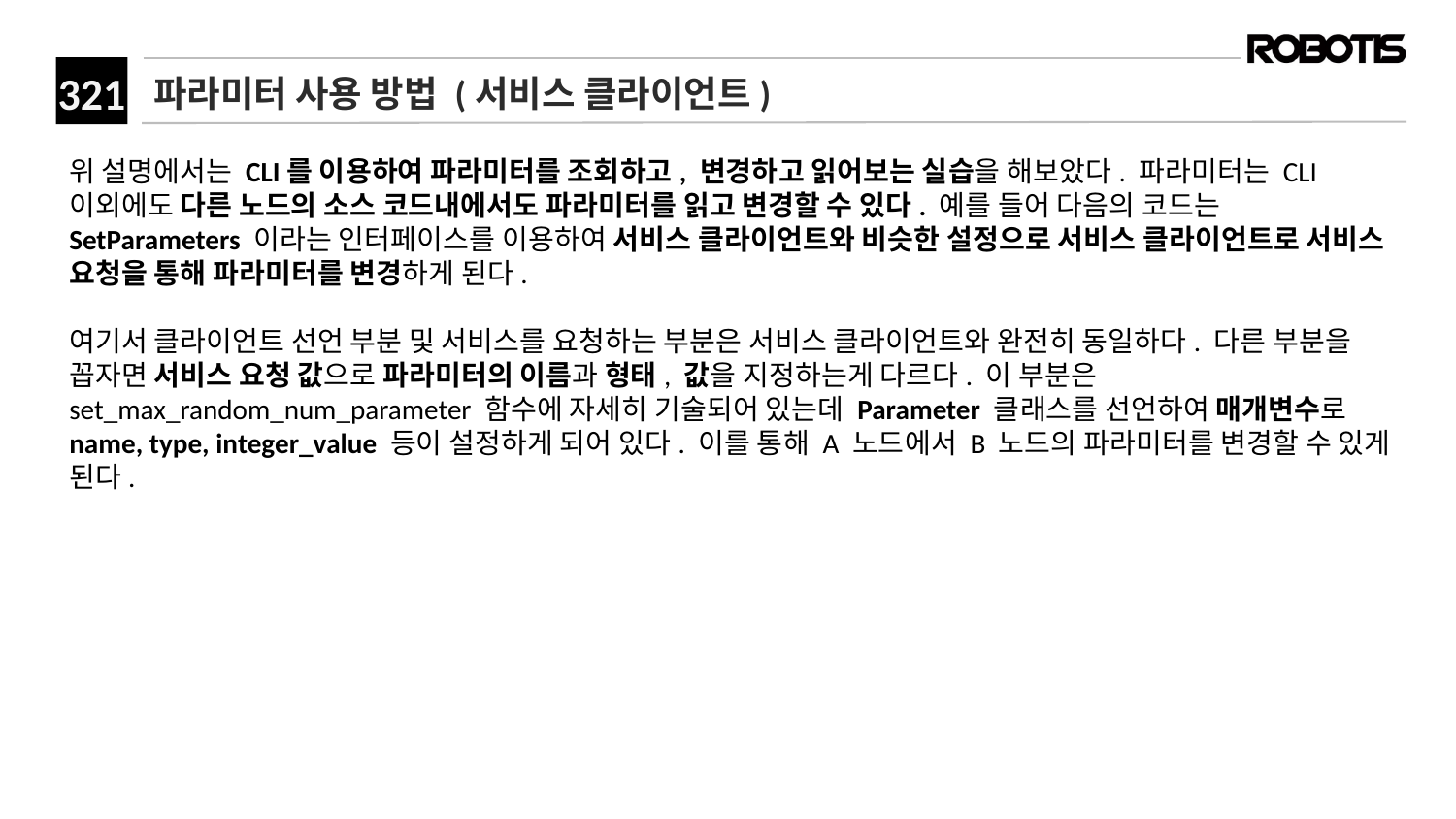

# 파라미터 사용 방법 (서비스 클라이언트)
위 설명에서는 CLI를 이용하여 파라미터를 조회하고, 변경하고 읽어보는 실습을 해보았다. 파라미터는 CLI 이외에도 다른 노드의 소스 코드내에서도 파라미터를 읽고 변경할 수 있다. 예를 들어 다음의 코드는 SetParameters 이라는 인터페이스를 이용하여 서비스 클라이언트와 비슷한 설정으로 서비스 클라이언트로 서비스 요청을 통해 파라미터를 변경하게 된다.

여기서 클라이언트 선언 부분 및 서비스를 요청하는 부분은 서비스 클라이언트와 완전히 동일하다. 다른 부분을 꼽자면 서비스 요청 값으로 파라미터의 이름과 형태, 값을 지정하는게 다르다. 이 부분은 set_max_random_num_parameter 함수에 자세히 기술되어 있는데 Parameter 클래스를 선언하여 매개변수로 name, type, integer_value 등이 설정하게 되어 있다. 이를 통해 A 노드에서 B 노드의 파라미터를 변경할 수 있게 된다.